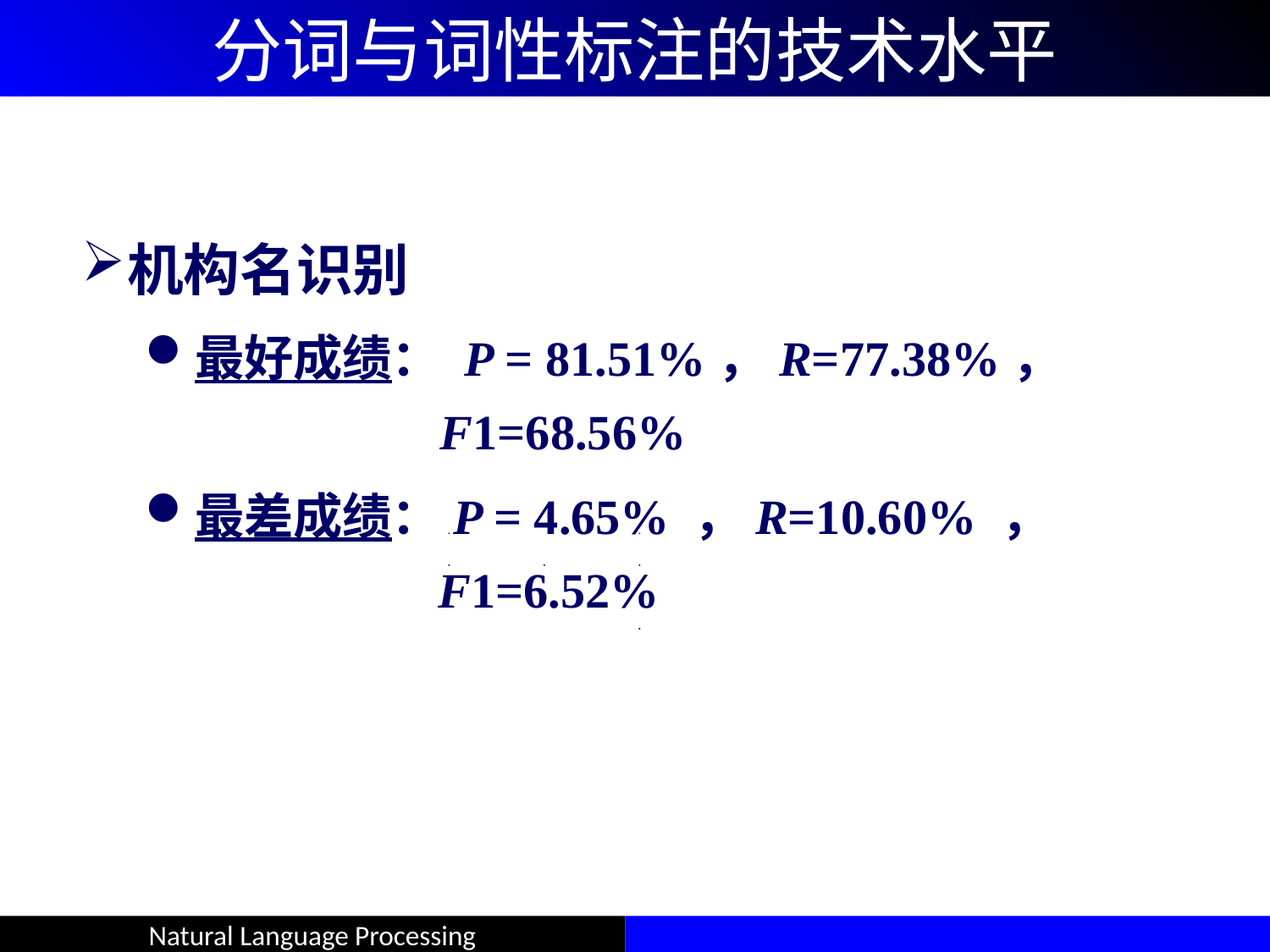

# 分词与词性标注的技术水平

机构名识别
最好成绩： P = 81.51%，R=77.38%，
                        F1=68.56%
最差成绩：P = 4.65% ，R=10.60% ，
                             F1=6.52%